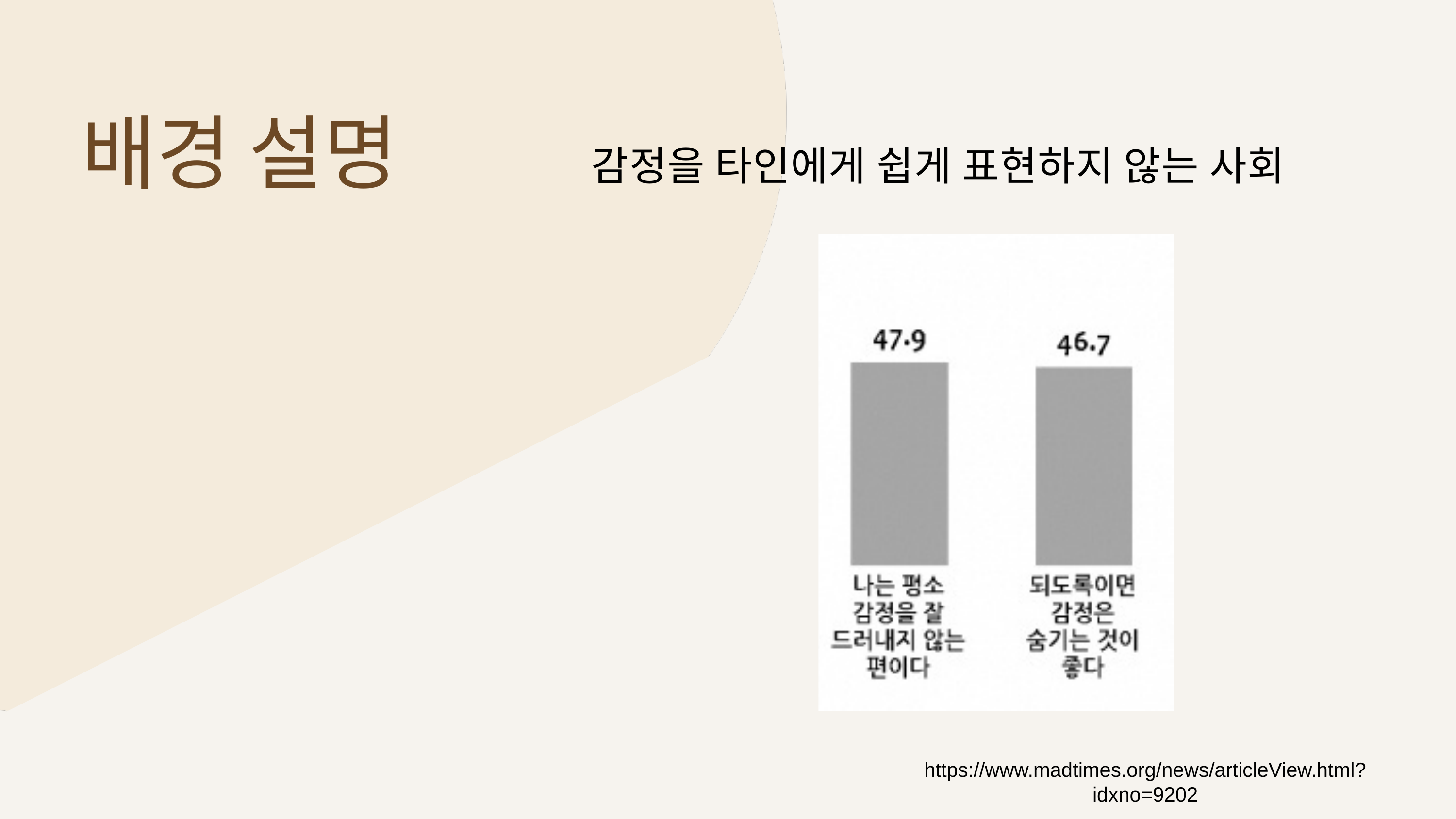

배경 설명
감정을 타인에게 쉽게 표현하지 않는 사회

https://www.madtimes.org/news/articleView.html?idxno=9202